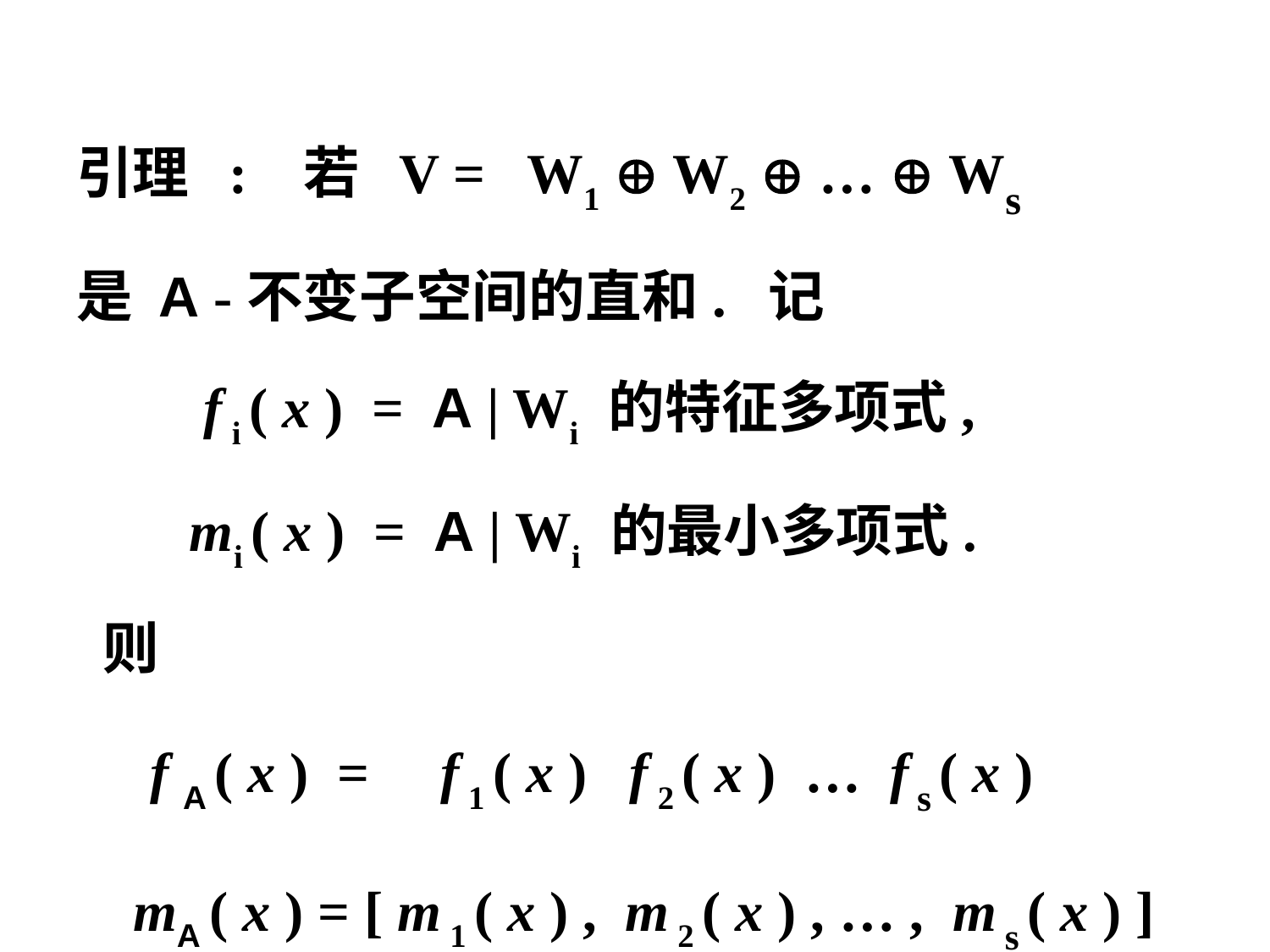

引理  :   若  V =   W1 ⊕ W2 ⊕ … ⊕ Ws
是 A -不变子空间的直和.  记
         f i ( x )  =  A | Wi  的特征多项式,
        mi ( x )  =  A | Wi  的最小多项式.
 则
      f A ( x )  =     f 1 ( x )   f 2 ( x )  …  f s ( x )
    mA ( x ) = [ m 1 ( x ) ,  m 2 ( x ) , … ,  m s ( x ) ]